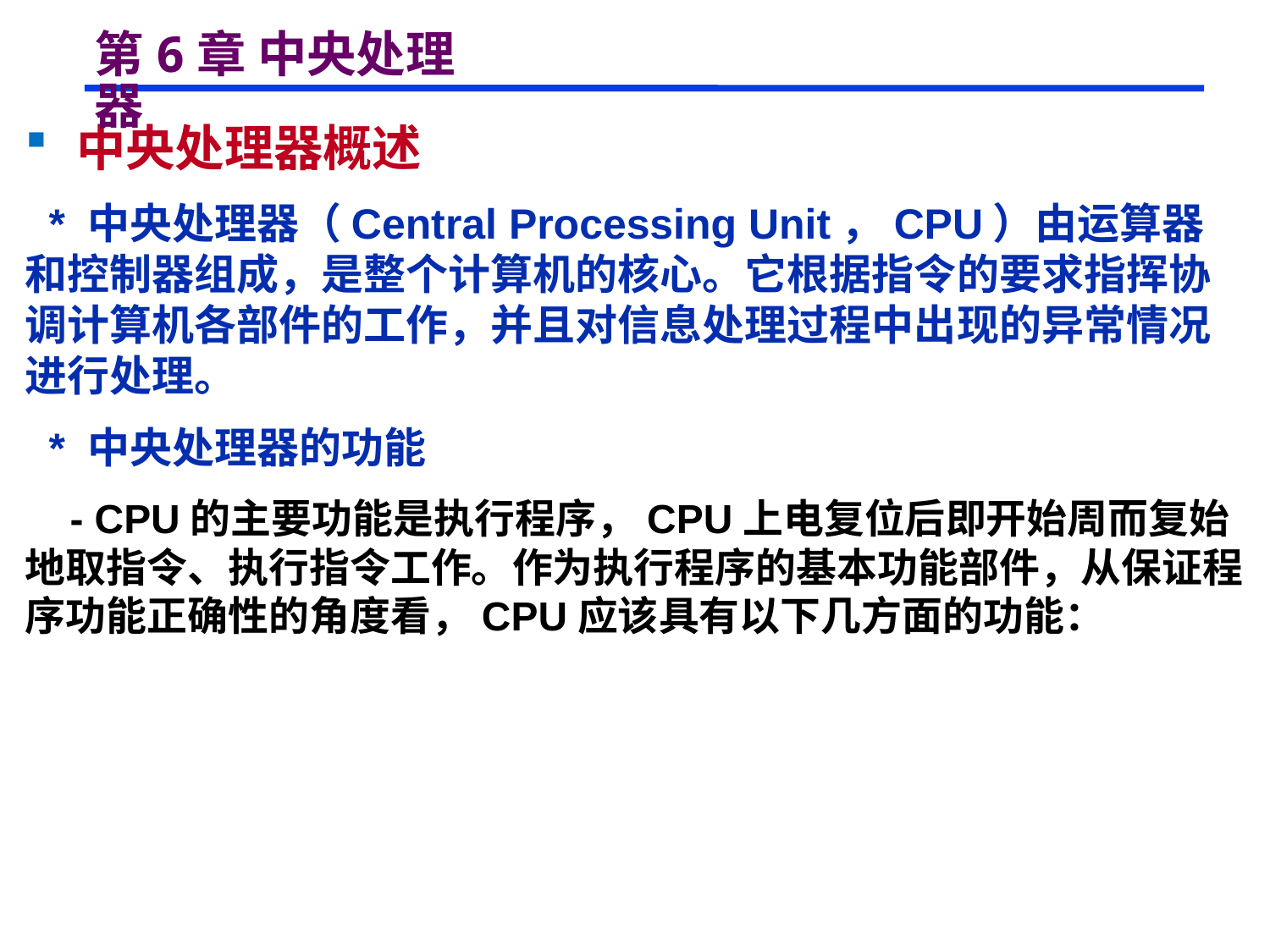

# 第6章 中央处理器
 中央处理器概述
  * 中央处理器（Central Processing Unit，CPU）由运算器和控制器组成，是整个计算机的核心。它根据指令的要求指挥协调计算机各部件的工作，并且对信息处理过程中出现的异常情况进行处理。
  * 中央处理器的功能
    - CPU的主要功能是执行程序，CPU上电复位后即开始周而复始地取指令、执行指令工作。作为执行程序的基本功能部件，从保证程序功能正确性的角度看，CPU应该具有以下几方面的功能：